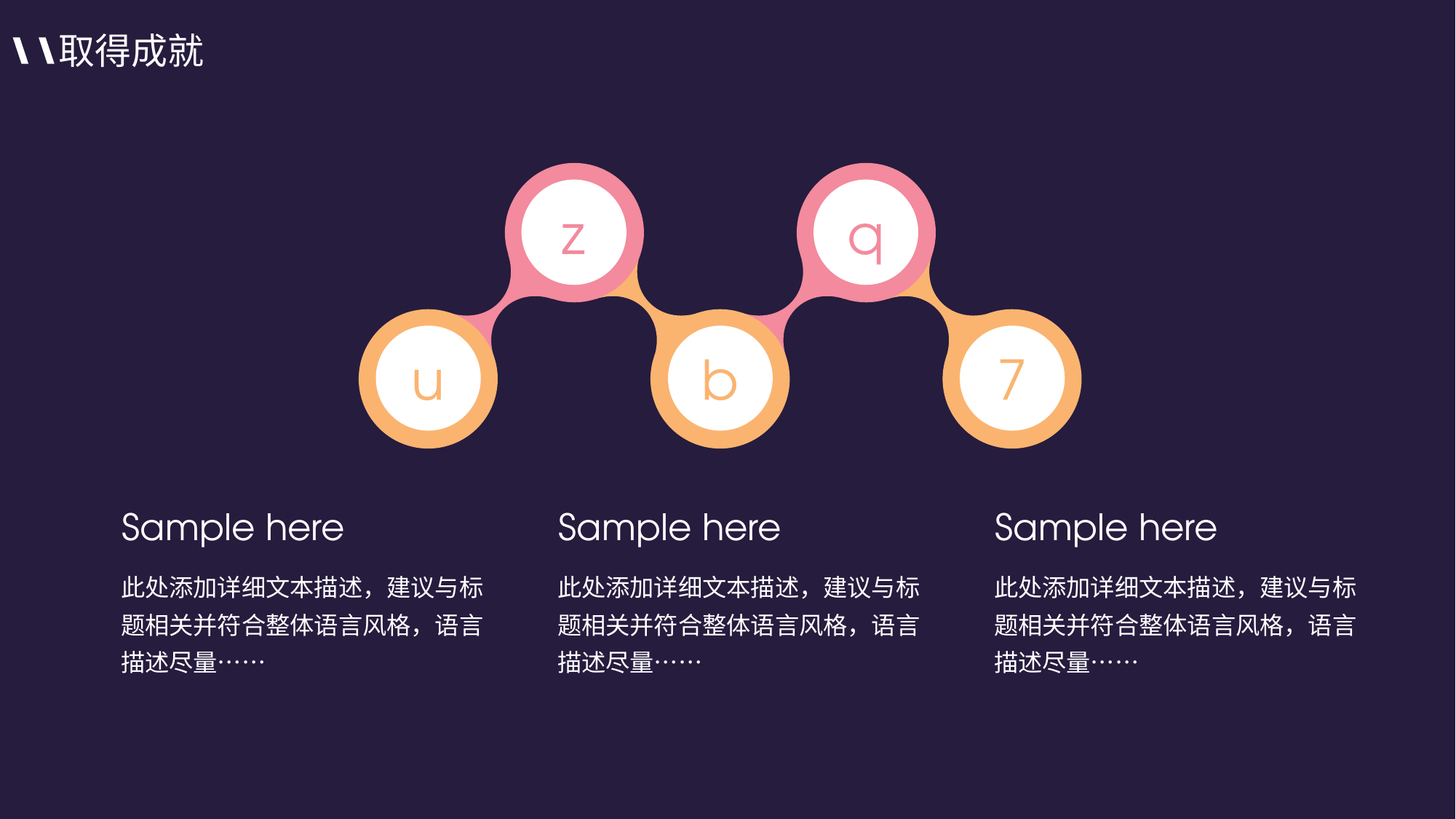

取得成就

z

q

b

7

u
Sample here
此处添加详细文本描述，建议与标题相关并符合整体语言风格，语言描述尽量……
Sample here
此处添加详细文本描述，建议与标题相关并符合整体语言风格，语言描述尽量……
Sample here
此处添加详细文本描述，建议与标题相关并符合整体语言风格，语言描述尽量……